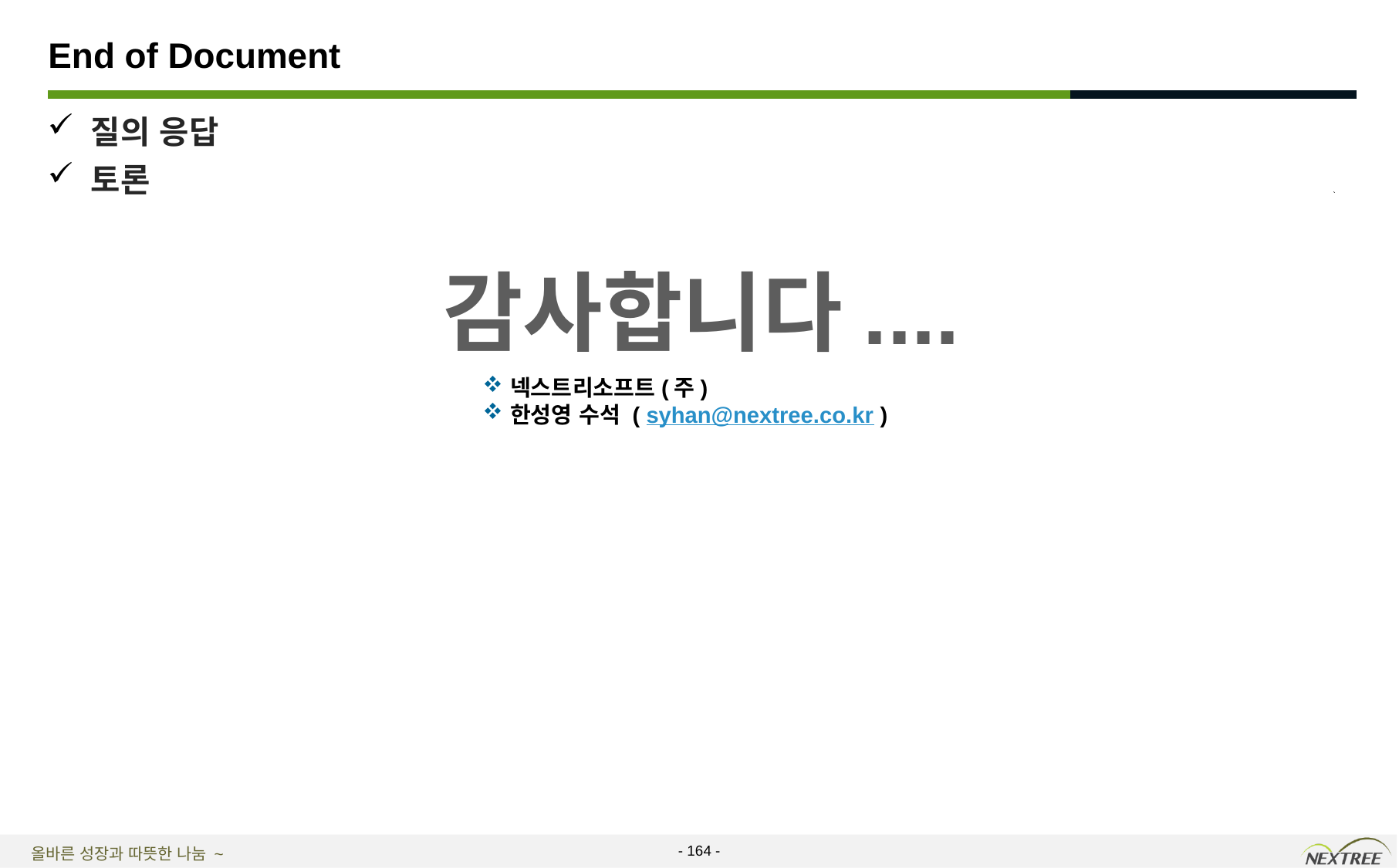

# End of Document
질의 응답
토론
감사합니다....
넥스트리소프트(주)
한성영 수석 ( syhan@nextree.co.kr )